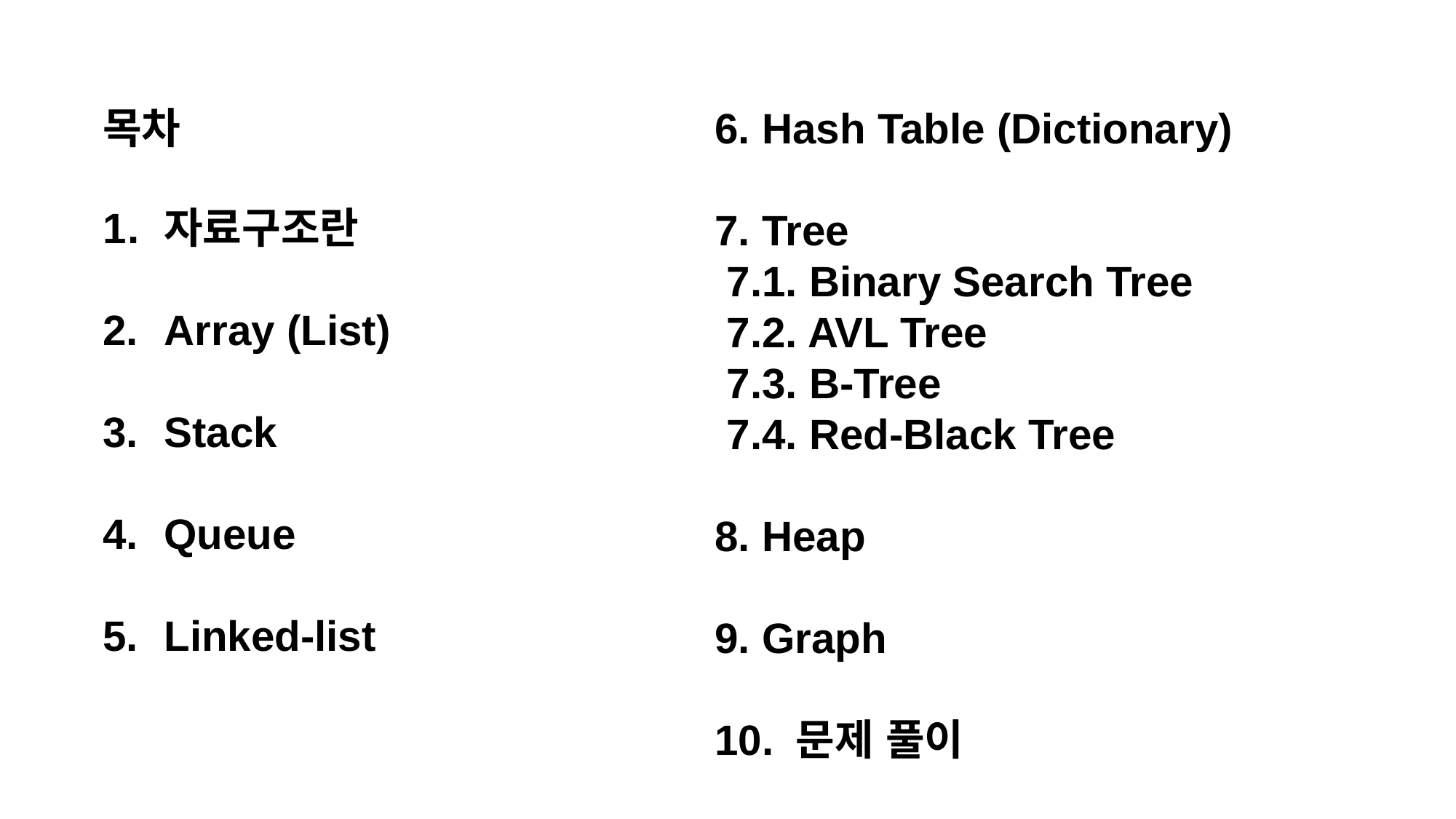

목차
6. Hash Table (Dictionary)

7. Tree
 7.1. Binary Search Tree
 7.2. AVL Tree
 7.3. B-Tree
 7.4. Red-Black Tree

8. Heap

9. Graph

10. 문제 풀이
자료구조란

Array (List)

Stack

Queue

Linked-list